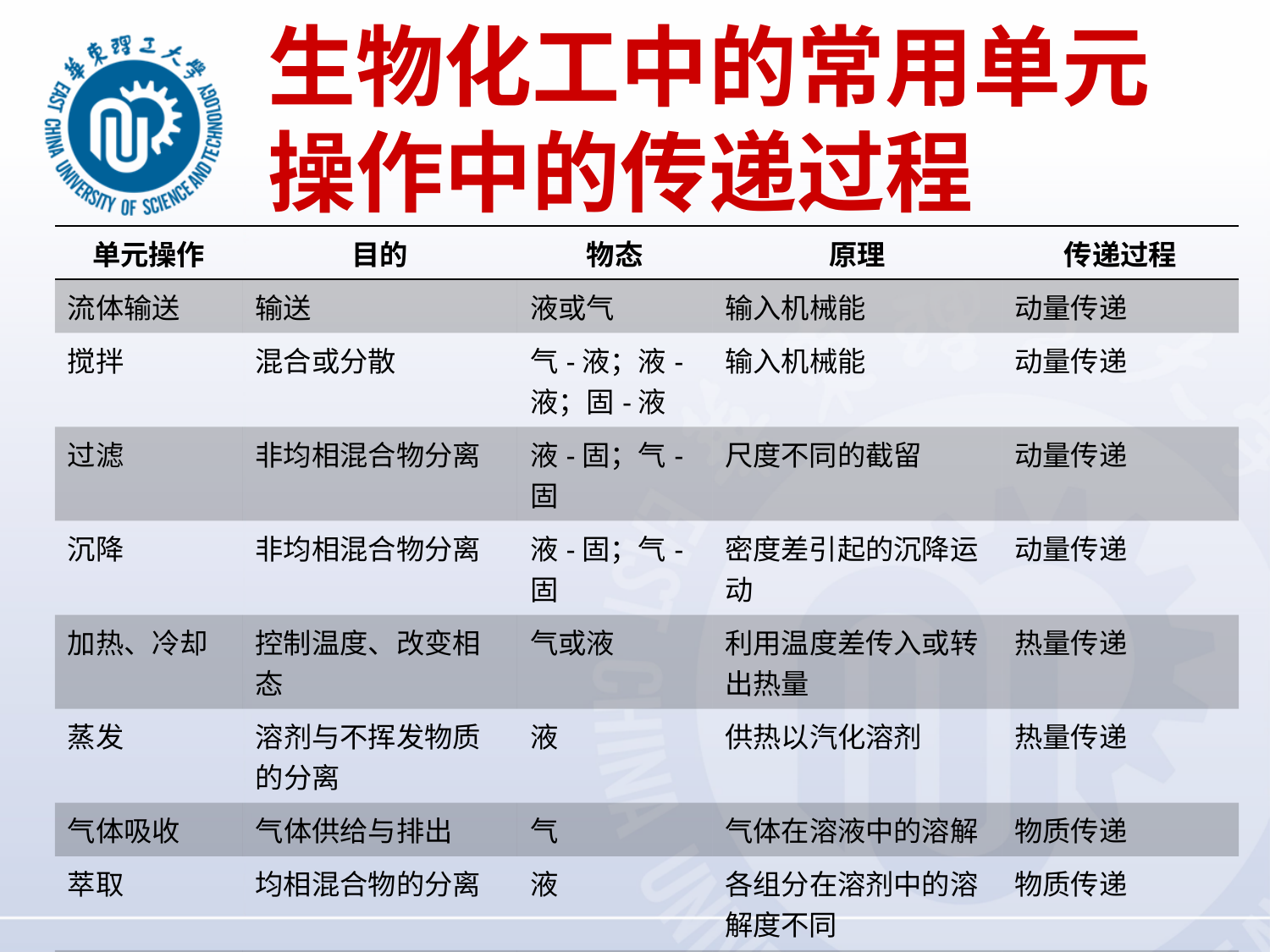

# 生物化工中的常用单元操作中的传递过程
| 单元操作 | 目的 | 物态 | 原理 | 传递过程 |
| --- | --- | --- | --- | --- |
| 流体输送 | 输送 | 液或气 | 输入机械能 | 动量传递 |
| 搅拌 | 混合或分散 | 气-液；液-液；固-液 | 输入机械能 | 动量传递 |
| 过滤 | 非均相混合物分离 | 液-固；气-固 | 尺度不同的截留 | 动量传递 |
| 沉降 | 非均相混合物分离 | 液-固；气-固 | 密度差引起的沉降运动 | 动量传递 |
| 加热、冷却 | 控制温度、改变相态 | 气或液 | 利用温度差传入或转出热量 | 热量传递 |
| 蒸发 | 溶剂与不挥发物质的分离 | 液 | 供热以汽化溶剂 | 热量传递 |
| 气体吸收 | 气体供给与排出 | 气 | 气体在溶液中的溶解 | 物质传递 |
| 萃取 | 均相混合物的分离 | 液 | 各组分在溶剂中的溶解度不同 | 物质传递 |
| 干燥 | 去湿 | 固体 | 供热汽化 | 热、质同时传递 |
|  |  | …… |  |  |